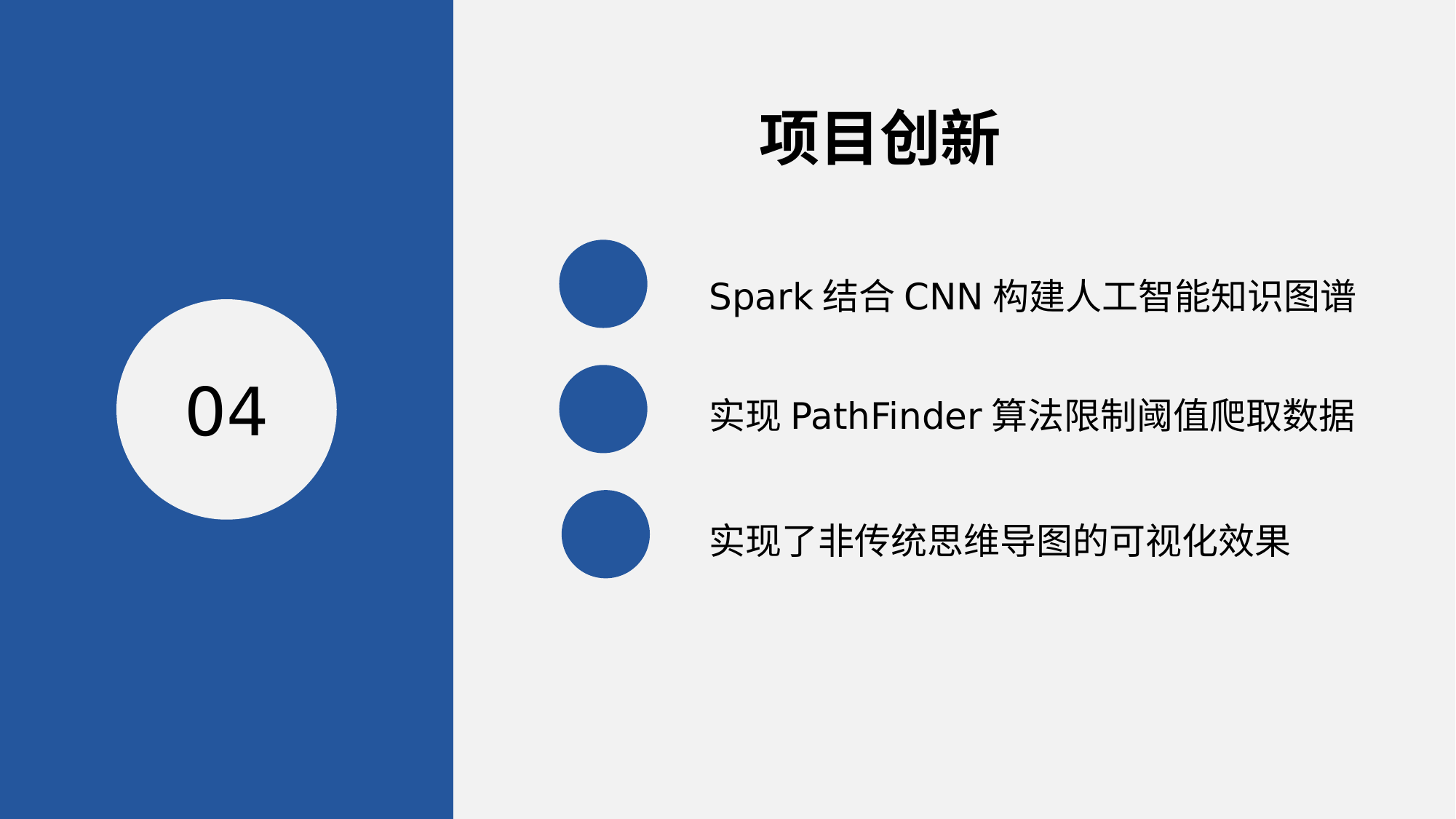

项目创新

Spark结合CNN构建人工智能知识图谱

04

实现PathFinder算法限制阈值爬取数据

实现了非传统思维导图的可视化效果